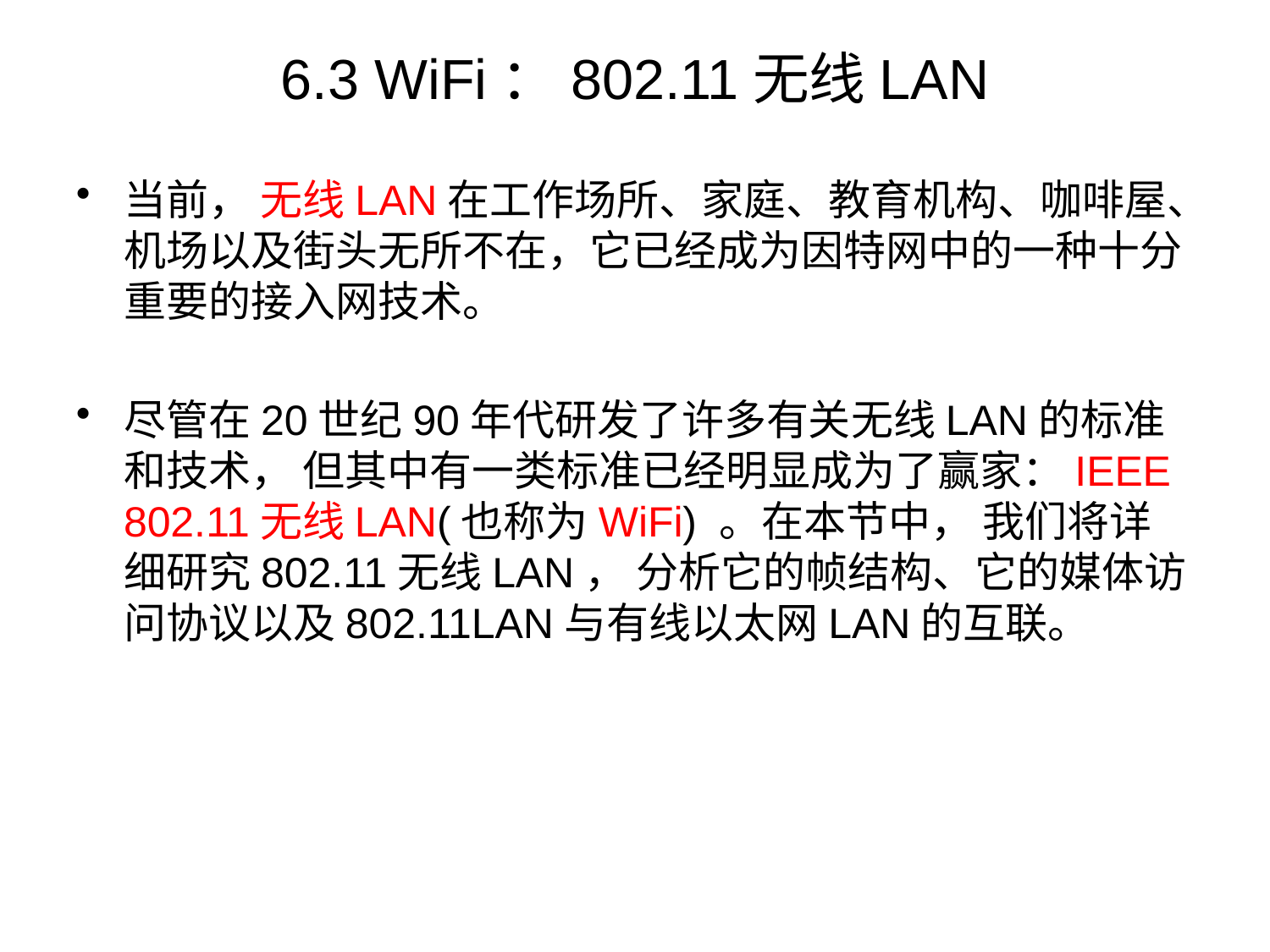

# 6.3 WiFi：802.11无线LAN
当前， 无线LAN在工作场所、家庭、教育机构、咖啡屋、机场以及街头无所不在，它已经成为因特网中的一种十分重要的接入网技术。

尽管在20世纪90年代研发了许多有关无线LAN的标准和技术， 但其中有一类标准已经明显成为了赢家：IEEE 802.11无线LAN(也称为WiFi) 。在本节中， 我们将详细研究802.11无线LAN， 分析它的帧结构、它的媒体访问协议以及802.11LAN与有线以太网LAN的互联。